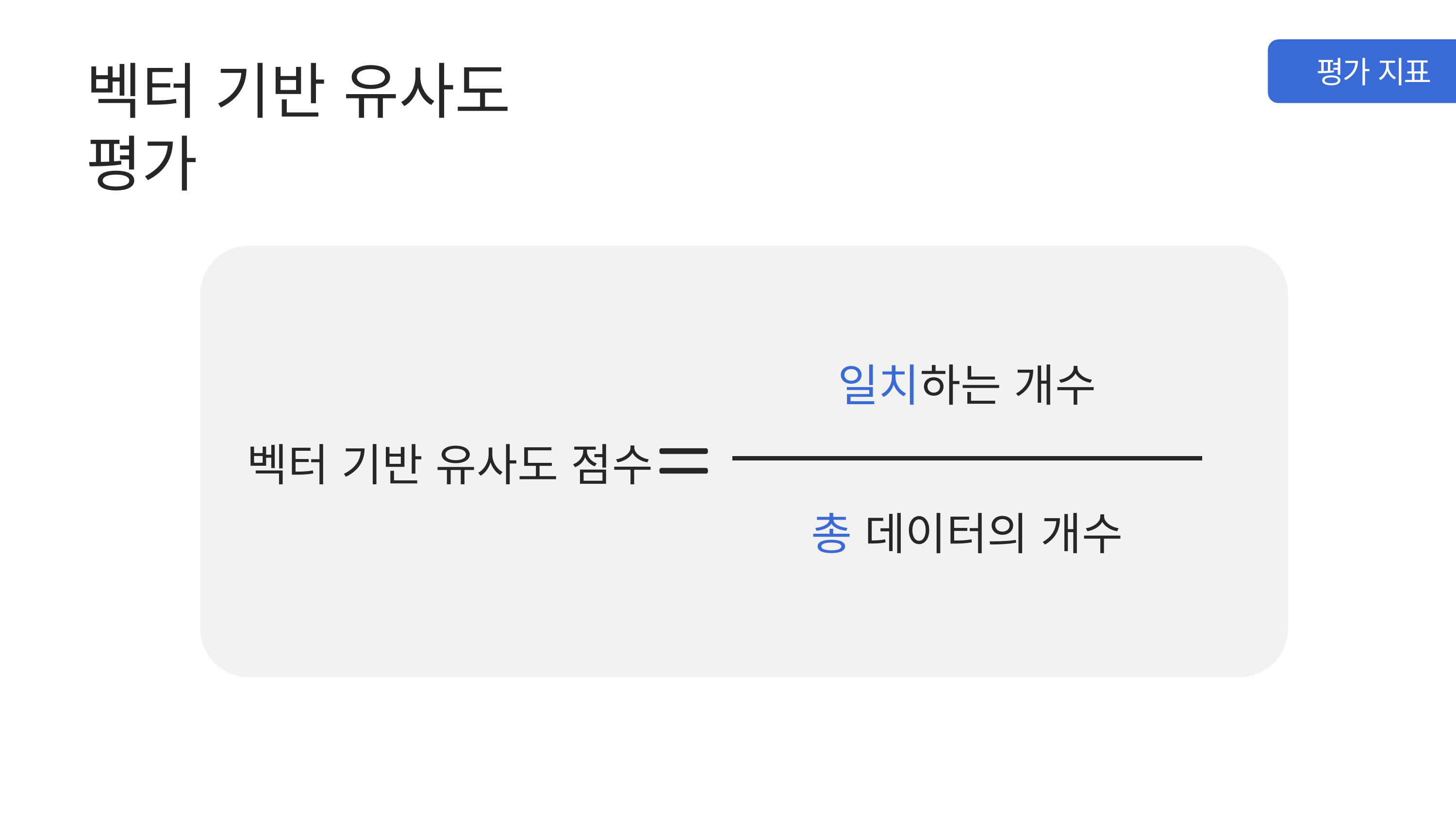

벡터 기반 유사도 평가
평가 지표

일치하는 개수
벡터 기반 유사도 점수
총 데이터의 개수